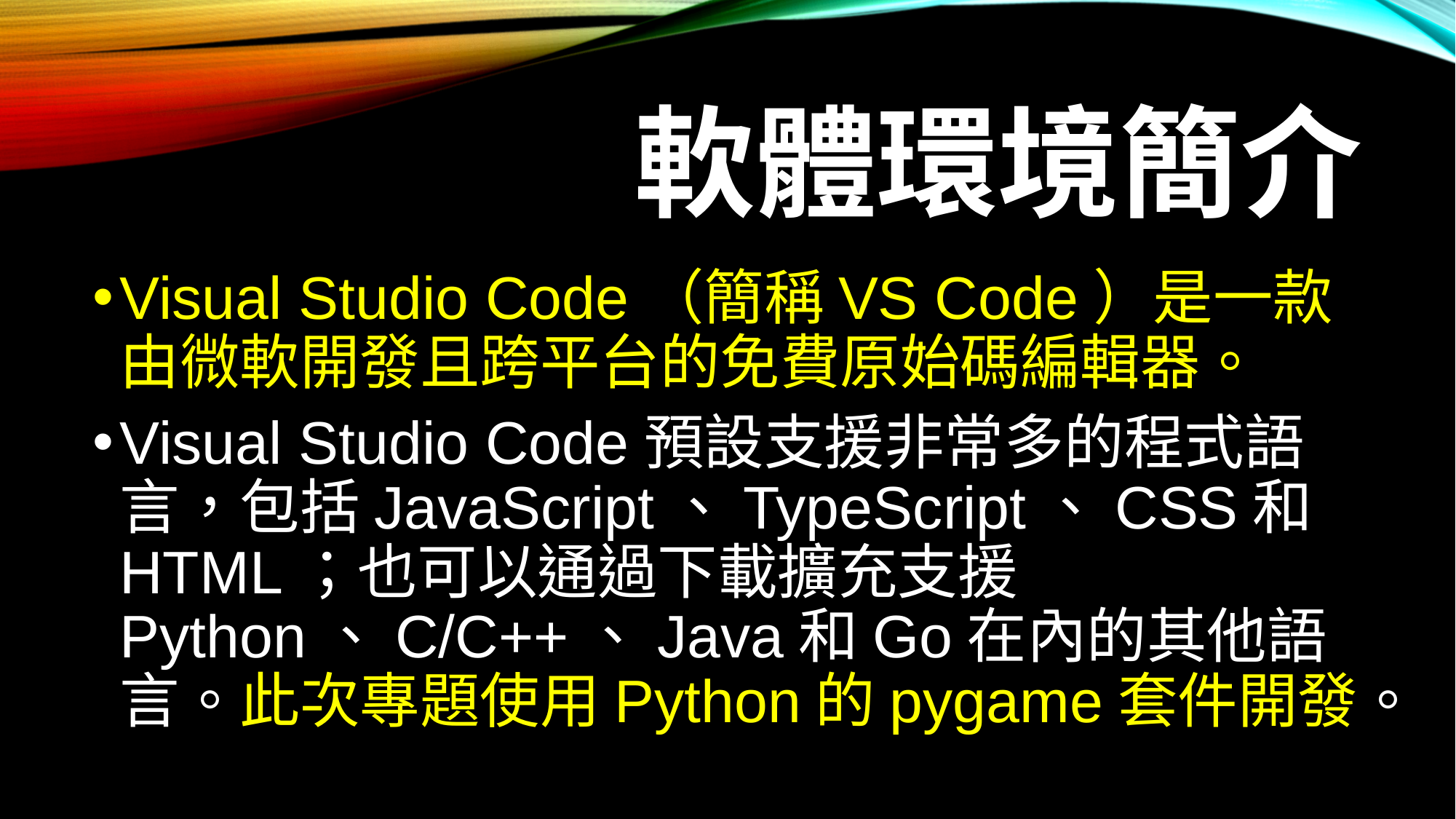

# 軟體環境簡介
Visual Studio Code（簡稱VS Code）是一款由微軟開發且跨平台的免費原始碼編輯器。
Visual Studio Code預設支援非常多的程式語言，包括JavaScript、TypeScript、CSS和HTML；也可以通過下載擴充支援Python、C/C++、Java和Go在內的其他語言。此次專題使用Python的pygame套件開發。